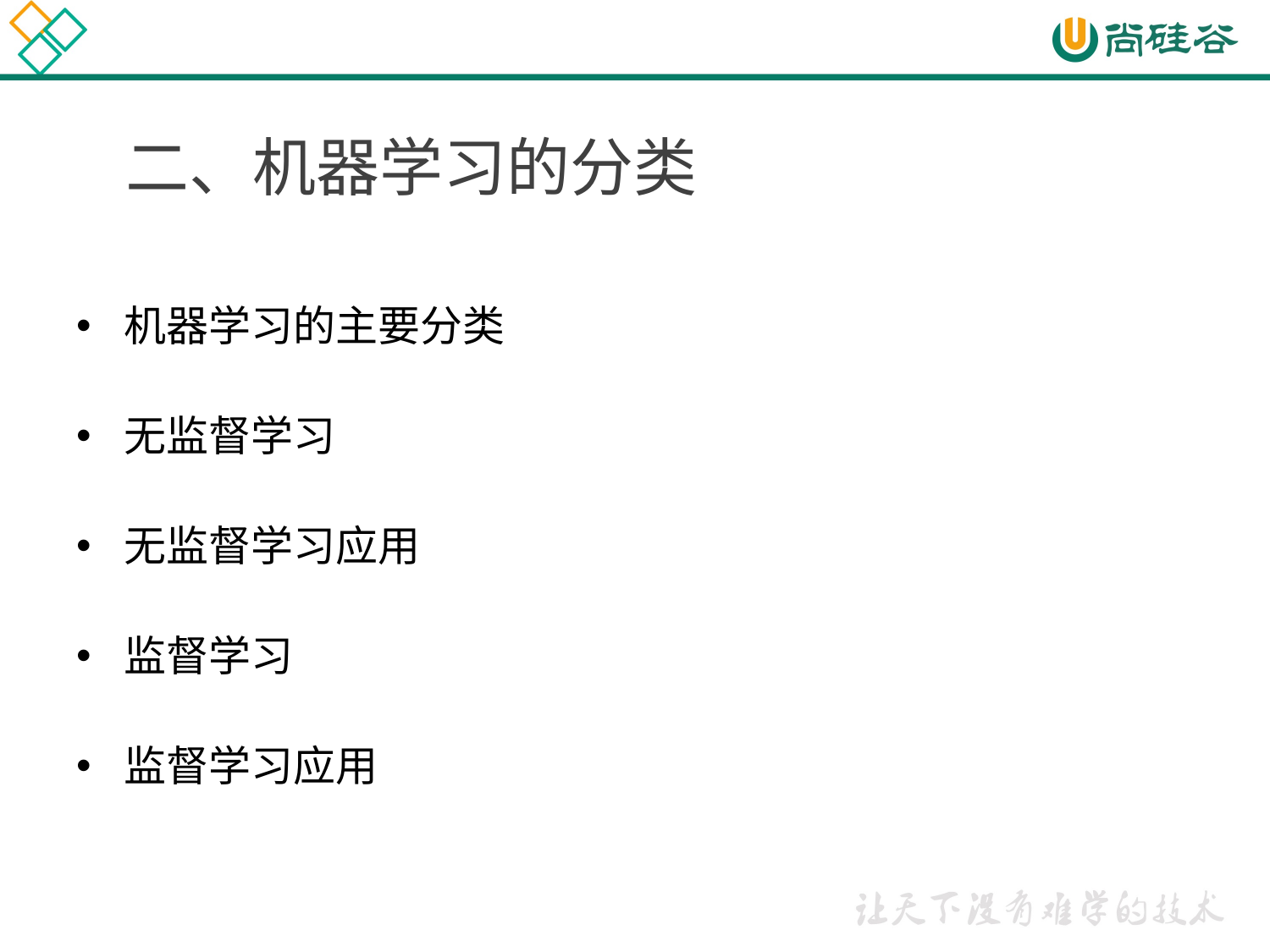

# 二、机器学习的分类
机器学习的主要分类
无监督学习
无监督学习应用
监督学习
监督学习应用